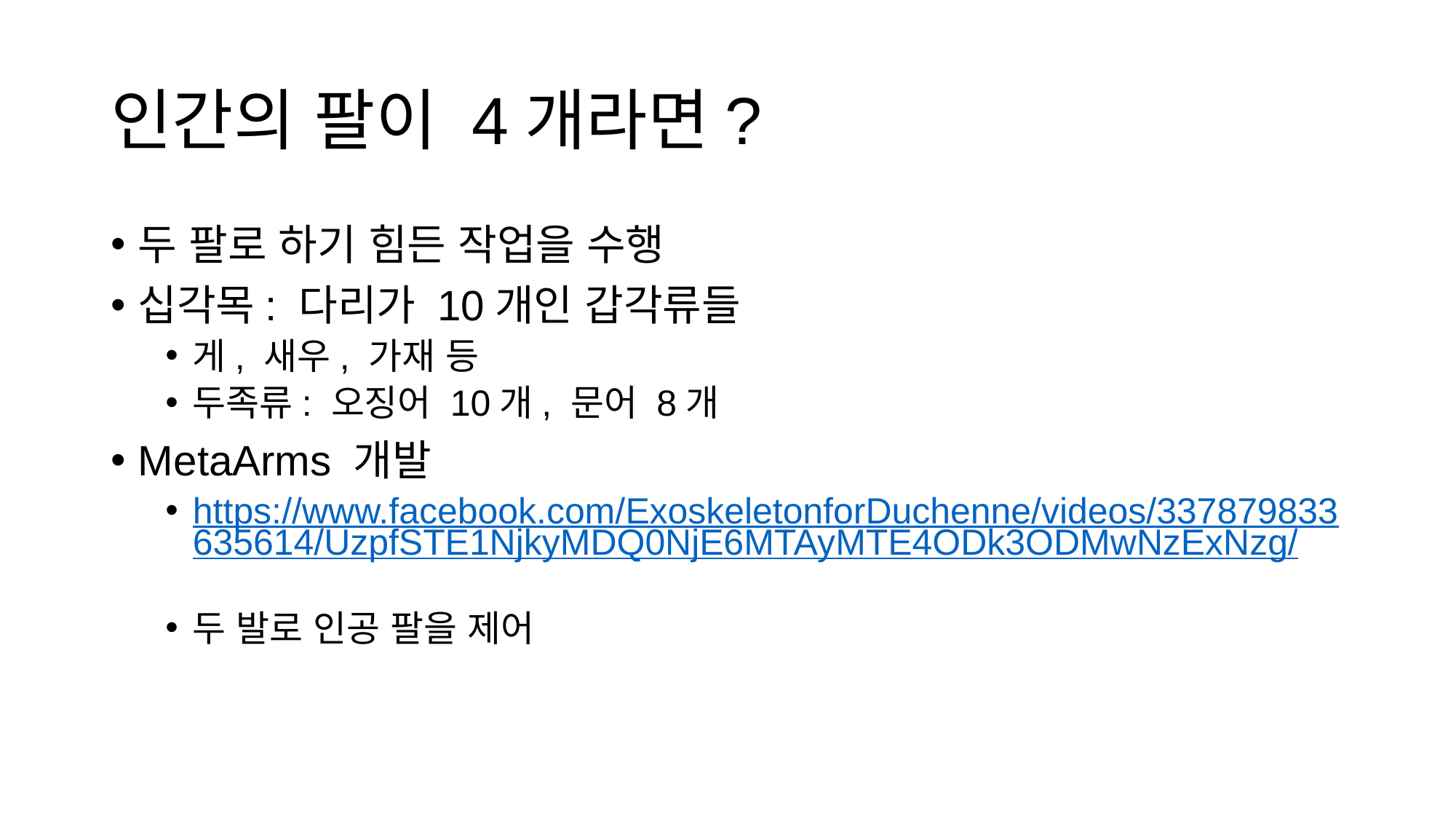

# 인간의 팔이 4개라면?
두 팔로 하기 힘든 작업을 수행
십각목: 다리가 10개인 갑각류들
게, 새우, 가재 등
두족류: 오징어 10개, 문어 8개
MetaArms 개발
https://www.facebook.com/ExoskeletonforDuchenne/videos/337879833635614/UzpfSTE1NjkyMDQ0NjE6MTAyMTE4ODk3ODMwNzExNzg/
두 발로 인공 팔을 제어